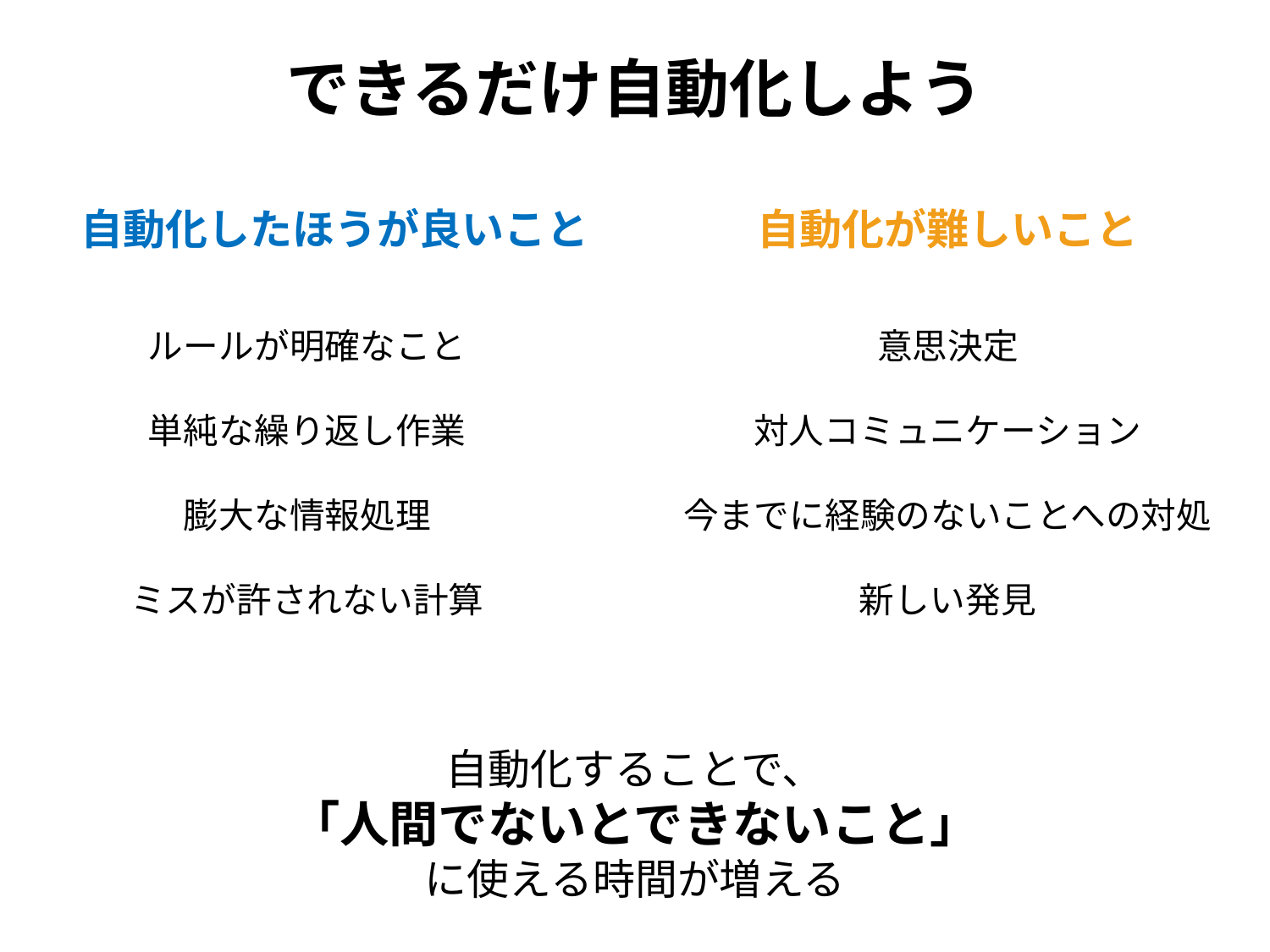

# できるだけ自動化しよう
自動化が難しいこと
自動化したほうが良いこと
ルールが明確なこと

単純な繰り返し作業

膨大な情報処理

ミスが許されない計算
意思決定

対人コミュニケーション

今までに経験のないことへの対処

新しい発見
自動化することで、
「人間でないとできないこと」
に使える時間が増える